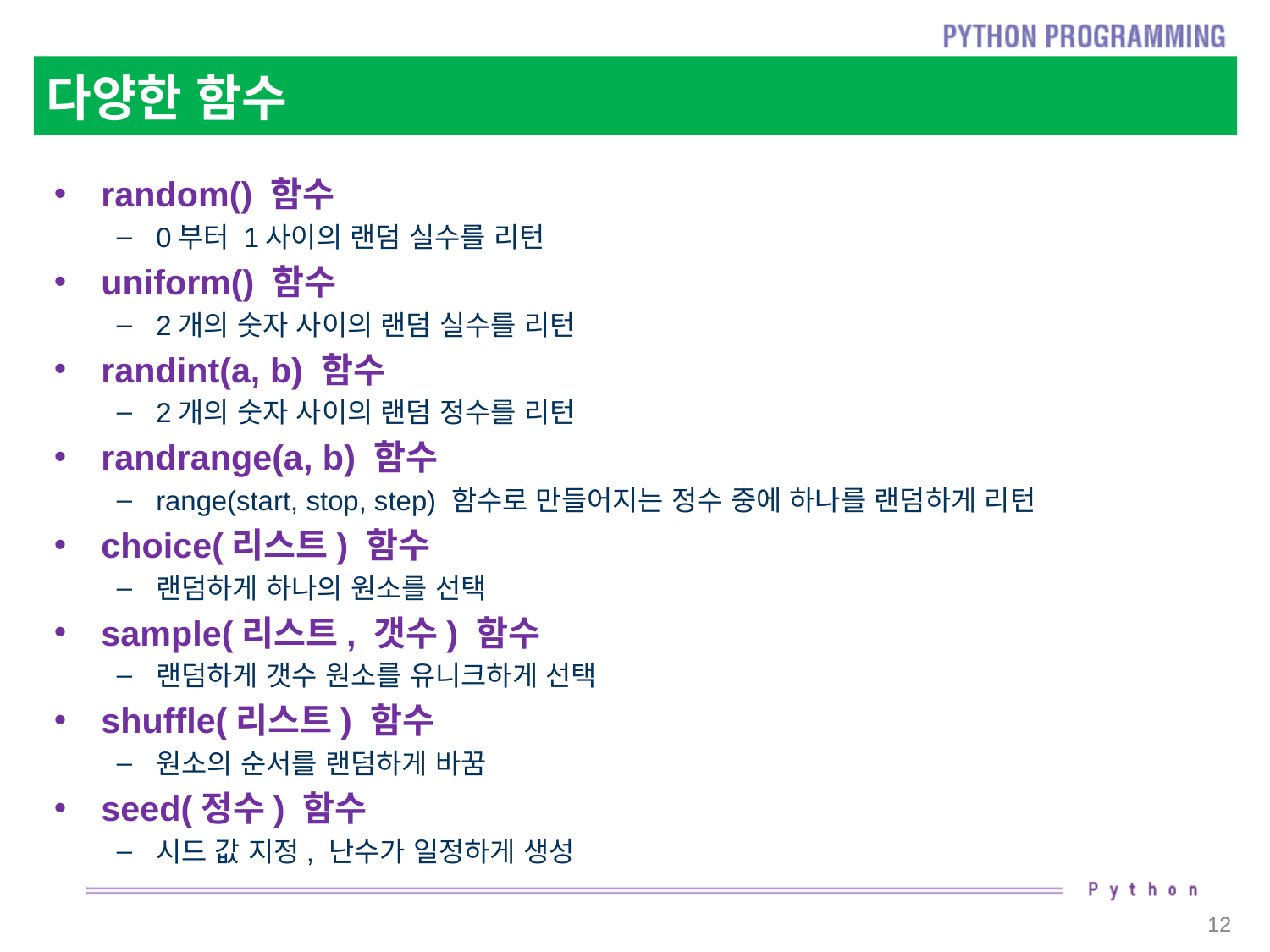

# 다양한 함수
random() 함수
0부터 1사이의 랜덤 실수를 리턴
uniform() 함수
2개의 숫자 사이의 랜덤 실수를 리턴
randint(a, b) 함수
2개의 숫자 사이의 랜덤 정수를 리턴
randrange(a, b) 함수
range(start, stop, step) 함수로 만들어지는 정수 중에 하나를 랜덤하게 리턴
choice(리스트) 함수
랜덤하게 하나의 원소를 선택
sample(리스트, 갯수) 함수
랜덤하게 갯수 원소를 유니크하게 선택
shuffle(리스트) 함수
원소의 순서를 랜덤하게 바꿈
seed(정수) 함수
시드 값 지정, 난수가 일정하게 생성

12